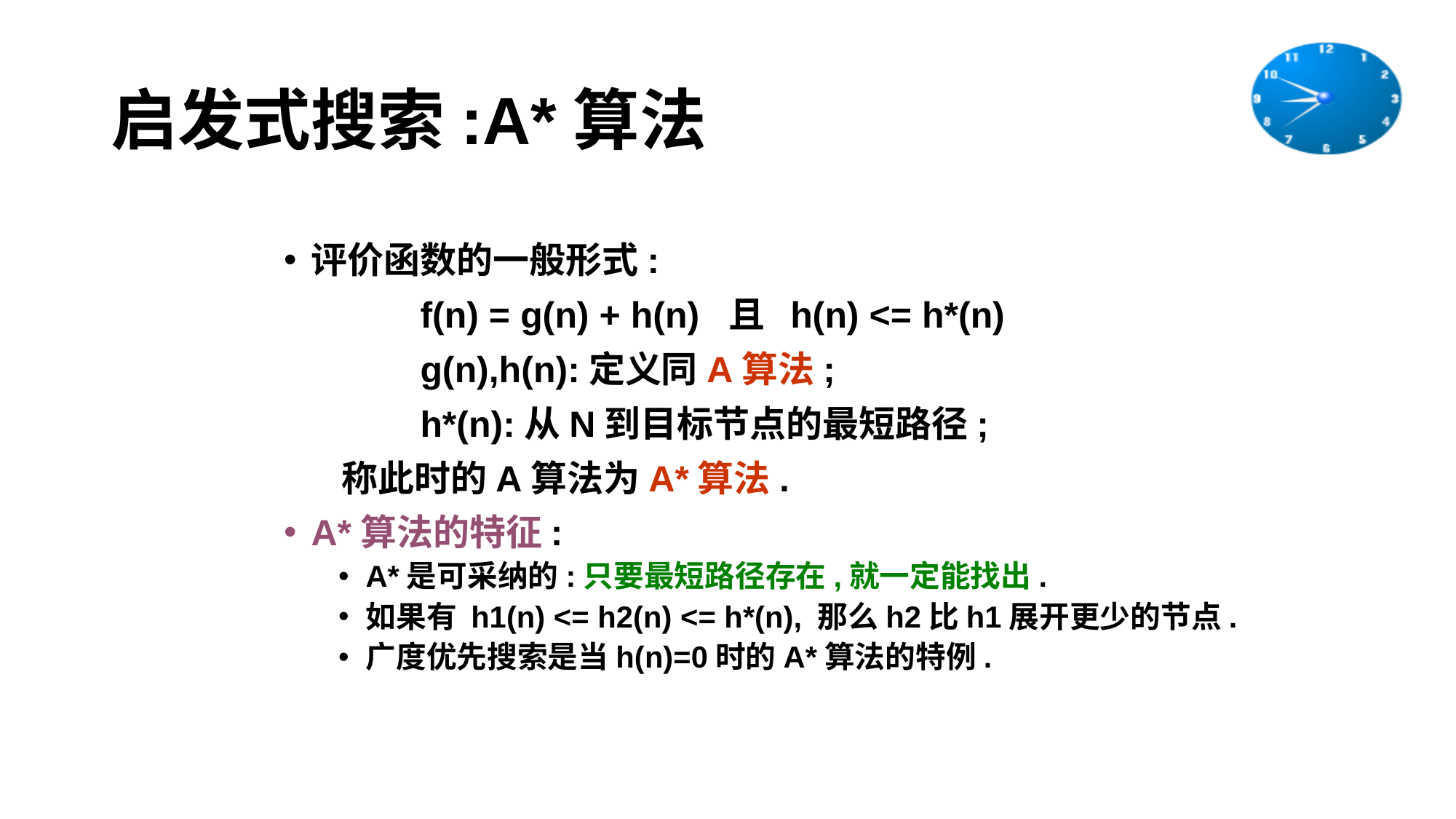

# 启发式搜索:A*算法
评价函数的一般形式:
		f(n) = g(n) + h(n)  且  h(n) <= h*(n)
		g(n),h(n):定义同A算法;
		h*(n):从N到目标节点的最短路径;
      称此时的A算法为A*算法.
A*算法的特征:
A*是可采纳的:只要最短路径存在,就一定能找出.
如果有 h1(n) <= h2(n) <= h*(n), 那么h2比h1展开更少的节点.
广度优先搜索是当h(n)=0时的A*算法的特例.